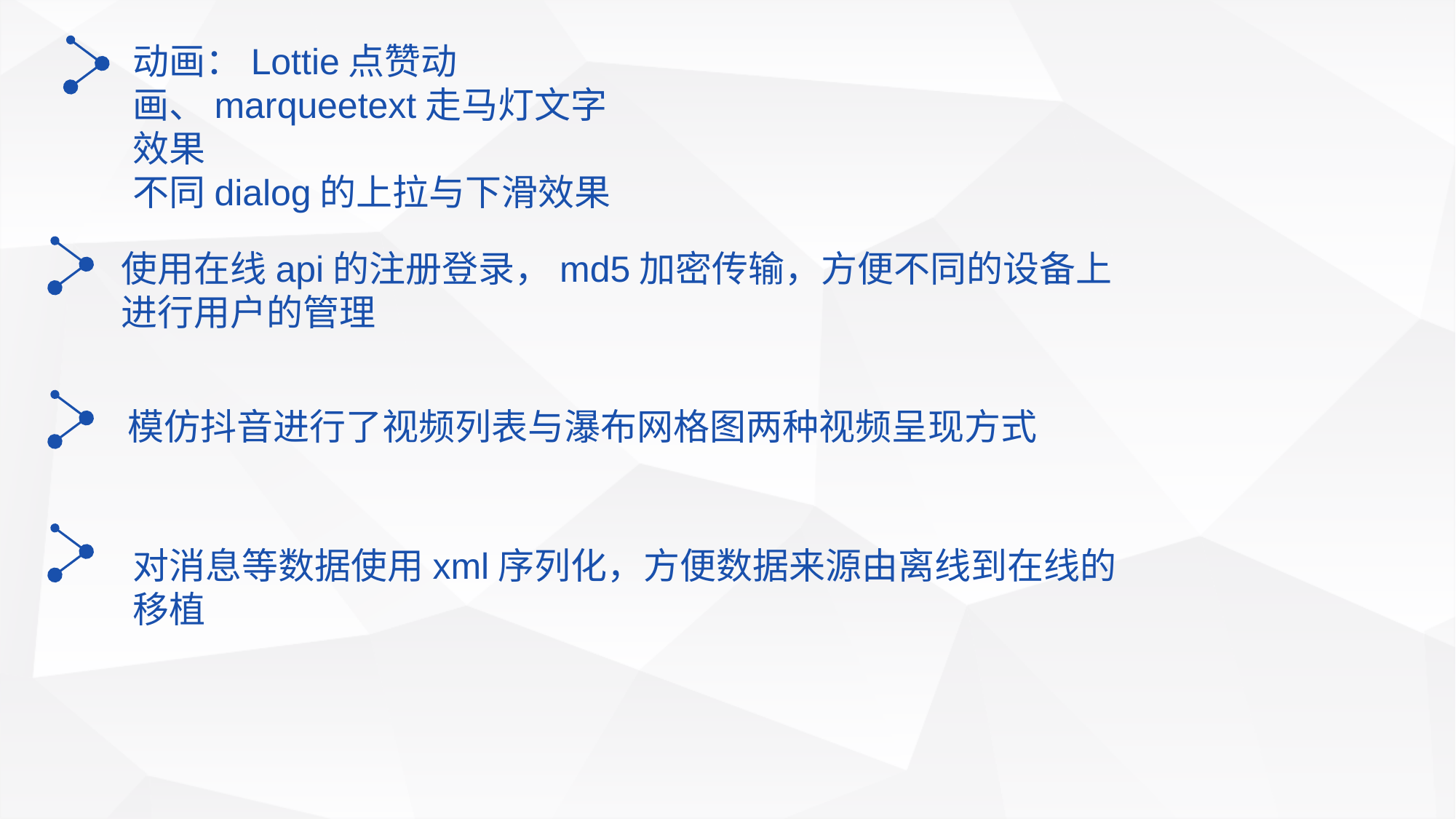

动画：Lottie点赞动画、marqueetext走马灯文字效果
不同dialog的上拉与下滑效果

使用在线api的注册登录，md5加密传输，方便不同的设备上进行用户的管理

模仿抖音进行了视频列表与瀑布网格图两种视频呈现方式

对消息等数据使用xml序列化，方便数据来源由离线到在线的移植